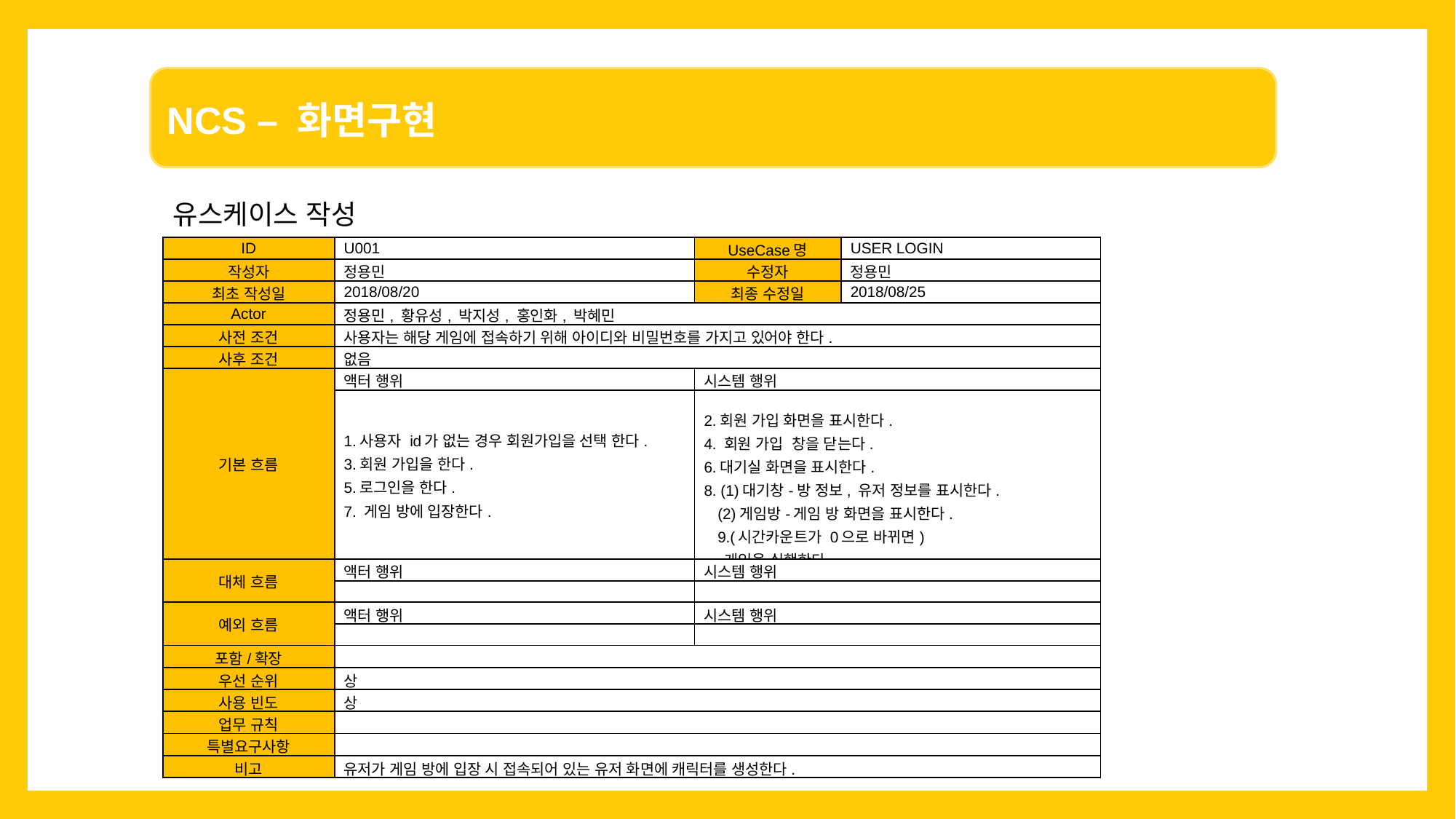

NCS – 화면구현
유스케이스 작성
| ID | U001 | UseCase명 | USER LOGIN |
| --- | --- | --- | --- |
| 작성자 | 정용민 | 수정자 | 정용민 |
| 최초 작성일 | 2018/08/20 | 최종 수정일 | 2018/08/25 |
| Actor | 정용민, 황유성, 박지성, 홍인화, 박혜민 |  |  |
| 사전 조건 | 사용자는 해당 게임에 접속하기 위해 아이디와 비밀번호를 가지고 있어야 한다. |  |  |
| 사후 조건 | 없음 |  |  |
| 기본 흐름 | 액터 행위 | 시스템 행위 |  |
|  | 1.사용자 id가 없는 경우 회원가입을 선택 한다. 3.회원 가입을 한다. 5.로그인을 한다. 7. 게임 방에 입장한다. | 2.회원 가입 화면을 표시한다. 4. 회원 가입 창을 닫는다. 6.대기실 화면을 표시한다. 8. (1)대기창-방 정보, 유저 정보를 표시한다. (2)게임방-게임 방 화면을 표시한다. 9.(시간카운트가 0으로 바뀌면) 게임을 실행한다. |  |
| 대체 흐름 | 액터 행위 | 시스템 행위 |  |
|  |  |  |  |
| 예외 흐름 | 액터 행위 | 시스템 행위 |  |
|  |  |  |  |
| 포함/확장 |  |  |  |
| 우선 순위 | 상 |  |  |
| 사용 빈도 | 상 |  |  |
| 업무 규칙 |  |  |  |
| 특별요구사항 |  |  |  |
| 비고 | 유저가 게임 방에 입장 시 접속되어 있는 유저 화면에 캐릭터를 생성한다. |  |  |